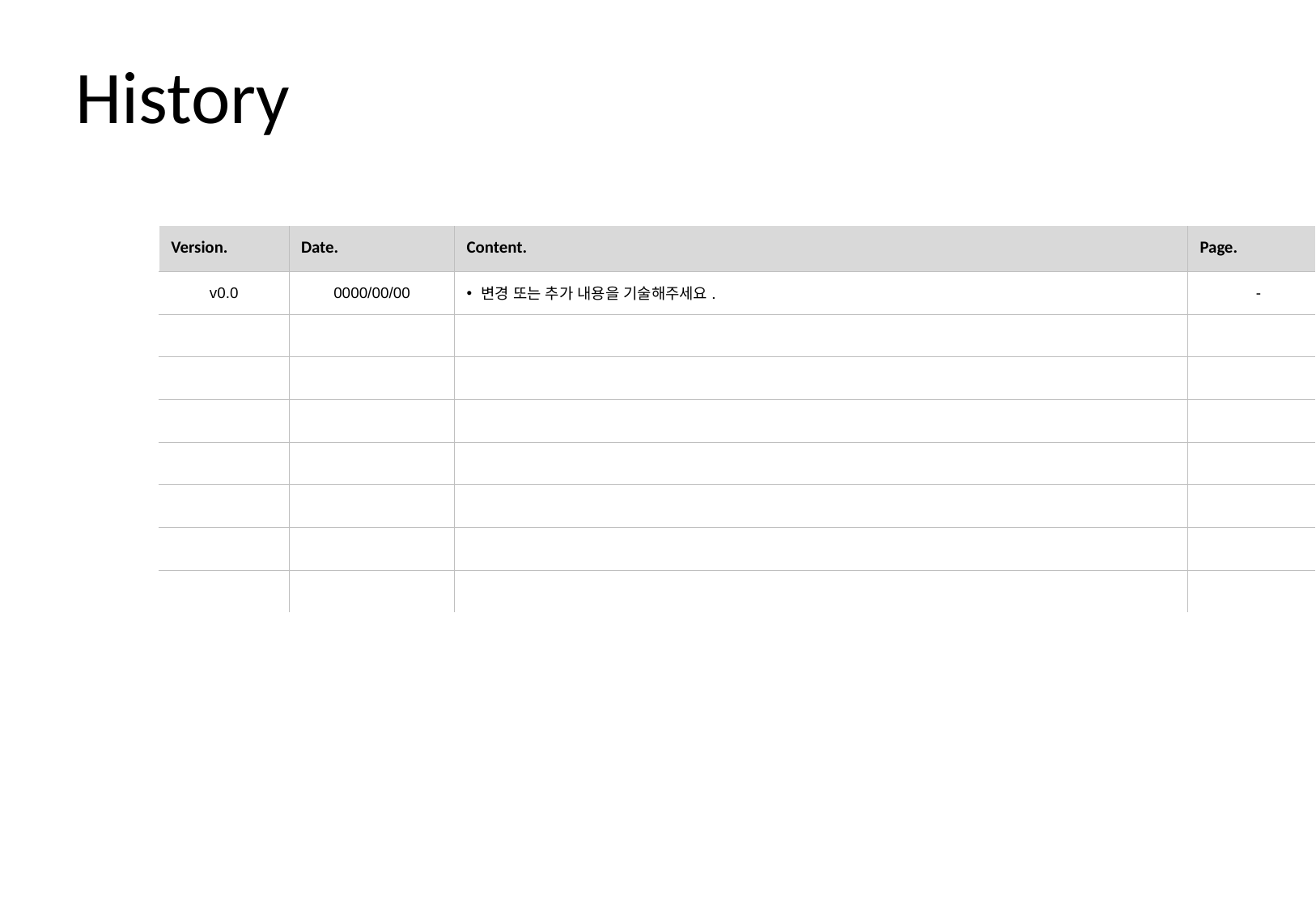

History
| Version. | Date. | Content. | Page. | Owner. |
| --- | --- | --- | --- | --- |
| v0.0 | 0000/00/00 | 변경 또는 추가 내용을 기술해주세요. | - | 작성자명 |
|  |  |  |  |  |
|  |  |  |  |  |
|  |  |  |  |  |
|  |  |  |  |  |
|  |  |  |  |  |
|  |  |  |  |  |
|  |  |  |  |  |